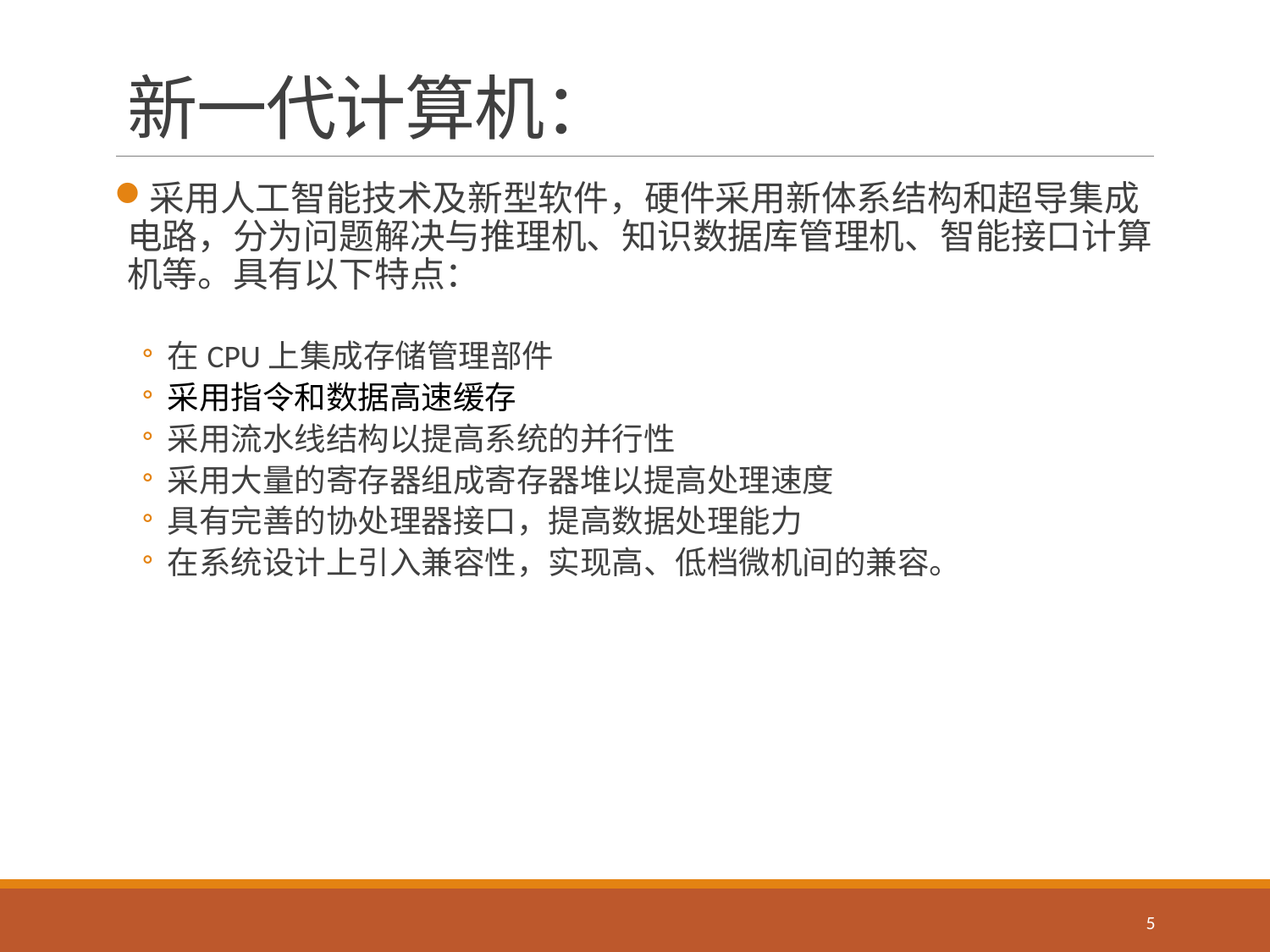

# 新一代计算机：
采用人工智能技术及新型软件，硬件采用新体系结构和超导集成电路，分为问题解决与推理机、知识数据库管理机、智能接口计算机等。具有以下特点：

在CPU上集成存储管理部件
采用指令和数据高速缓存
采用流水线结构以提高系统的并行性
采用大量的寄存器组成寄存器堆以提高处理速度
具有完善的协处理器接口，提高数据处理能力
在系统设计上引入兼容性，实现高、低档微机间的兼容。

5